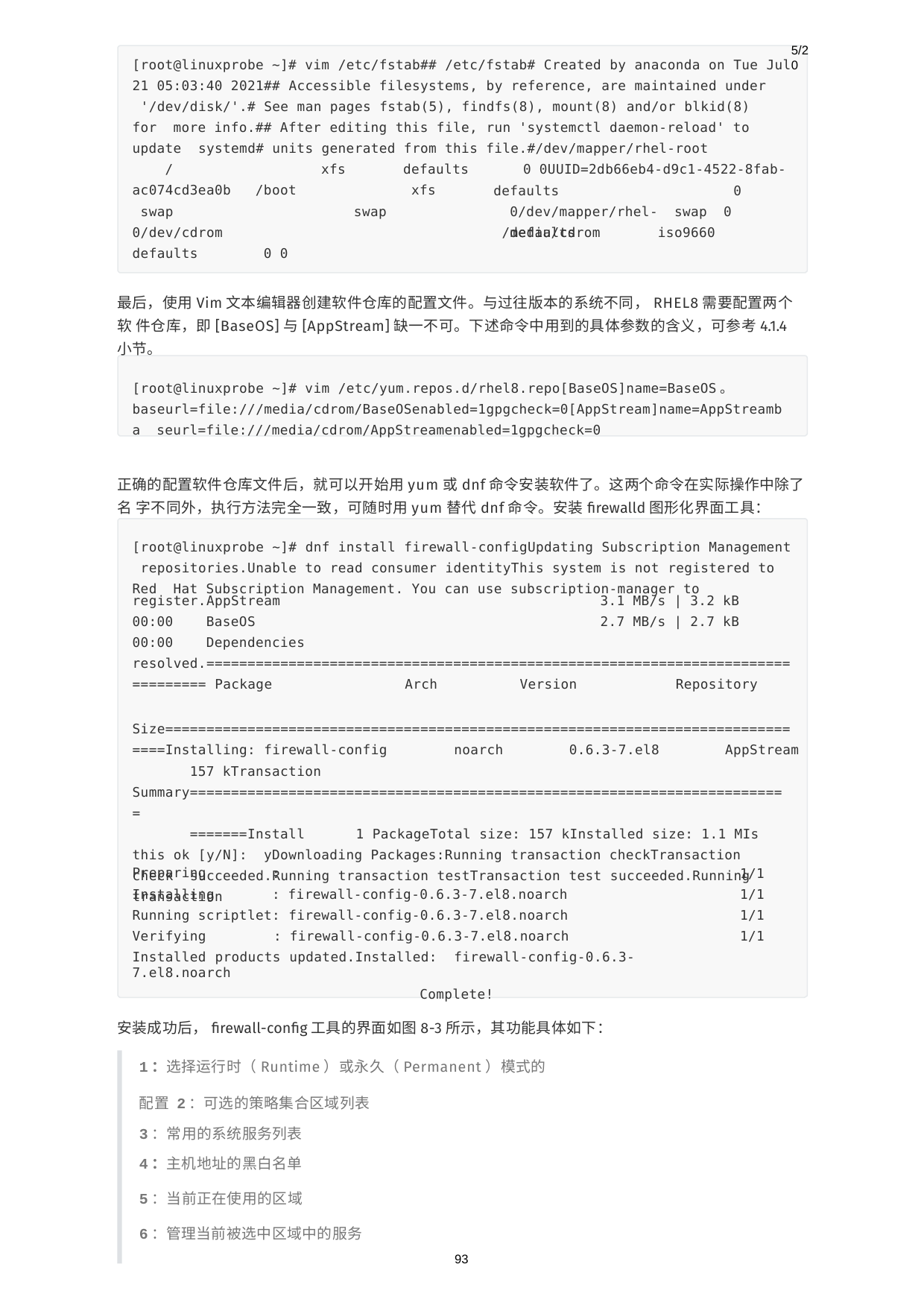

5/20

[root@linuxprobe ~]# vim /etc/fstab## /etc/fstab# Created by anaconda on Tue Jul
21 05:03:40 2021## Accessible filesystems, by reference, are maintained under  '/dev/disk/'.# See man pages fstab(5), findfs(8), mount(8) and/or blkid(8) for  more info.## After editing this file, run 'systemctl daemon-reload' to update  systemd# units generated from this file.#/dev/mapper/rhel-root
/  ac074cd3ea0b  swap  0/dev/cdrom  defaults
defaults	0 0UUID=2db66eb4-d9c1-4522-8fab-  xfs
xfs
defaults		0 0/dev/mapper/rhel-  swap	defaults
/boot
swap
0
/media/cdrom
iso9660
0 0
最后，使用Vim文本编辑器创建软件仓库的配置文件。与过往版本的系统不同，RHEL8需要配置两个软 件仓库，即[BaseOS]与[AppStream]缺一不可。下述命令中用到的具体参数的含义，可参考4.1.4小节。

[root@linuxprobe ~]# vim /etc/yum.repos.d/rhel8.repo[BaseOS]name=BaseOS。 baseurl=file:///media/cdrom/BaseOSenabled=1gpgcheck=0[AppStream]name=AppStreamba  seurl=file:///media/cdrom/AppStreamenabled=1gpgcheck=0

正确的配置软件仓库文件后，就可以开始用yum或dnf命令安装软件了。这两个命令在实际操作中除了名 字不同外，执行方法完全一致，可随时用yum替代dnf命令。安装firewalld图形化界面工具：

[root@linuxprobe ~]# dnf install firewall-configUpdating Subscription Management  repositories.Unable to read consumer identityThis system is not registered to Red  Hat Subscription Management. You can use subscription-manager to

3.1 MB/s | 3.2 kB
2.7 MB/s | 2.7 kB
register.AppStream
00:00
00:00
BaseOS  Dependencies
resolved.=======================================================================
========= Package	Arch	Version	Repository

Size============================================================================
====Installing: firewall-config	noarch	0.6.3-7.el8	AppStream
157 kTransaction  Summary=========================================================================
=======Install	1 PackageTotal size: 157 kInstalled size: 1.1 MIs this ok [y/N]:  yDownloading Packages:Running transaction checkTransaction check  succeeded.Running transaction testTransaction test succeeded.Running transaction
Preparing  Installing
:
: firewall-config-0.6.3-7.el8.noarch
1/1
1/1
1/1
1/1
Running scriptlet: firewall-config-0.6.3-7.el8.noarch
Verifying	: firewall-config-0.6.3-7.el8.noarch
Installed products updated.Installed:	firewall-config-0.6.3-7.el8.noarch
Complete!
安装成功后，firewall-config工具的界面如图8-3所示，其功能具体如下：
1：选择运行时（Runtime）或永久（Permanent）模式的配置 2：可选的策略集合区域列表
3：常用的系统服务列表

4：主机地址的黑白名单
5：当前正在使用的区域
6：管理当前被选中区域中的服务

93